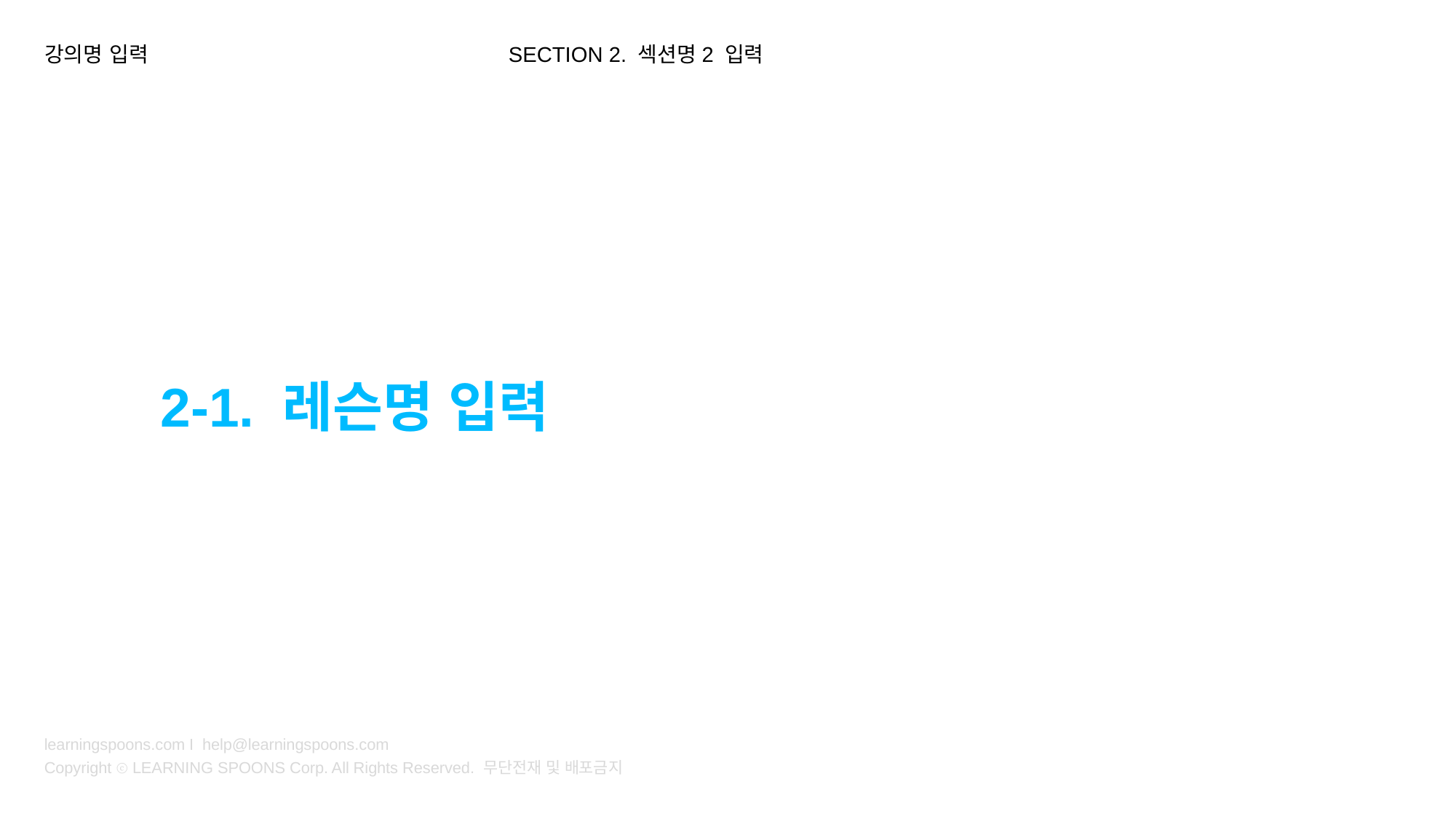

강의명 입력
SECTION 2. 섹션명2 입력
2-1. 레슨명 입력